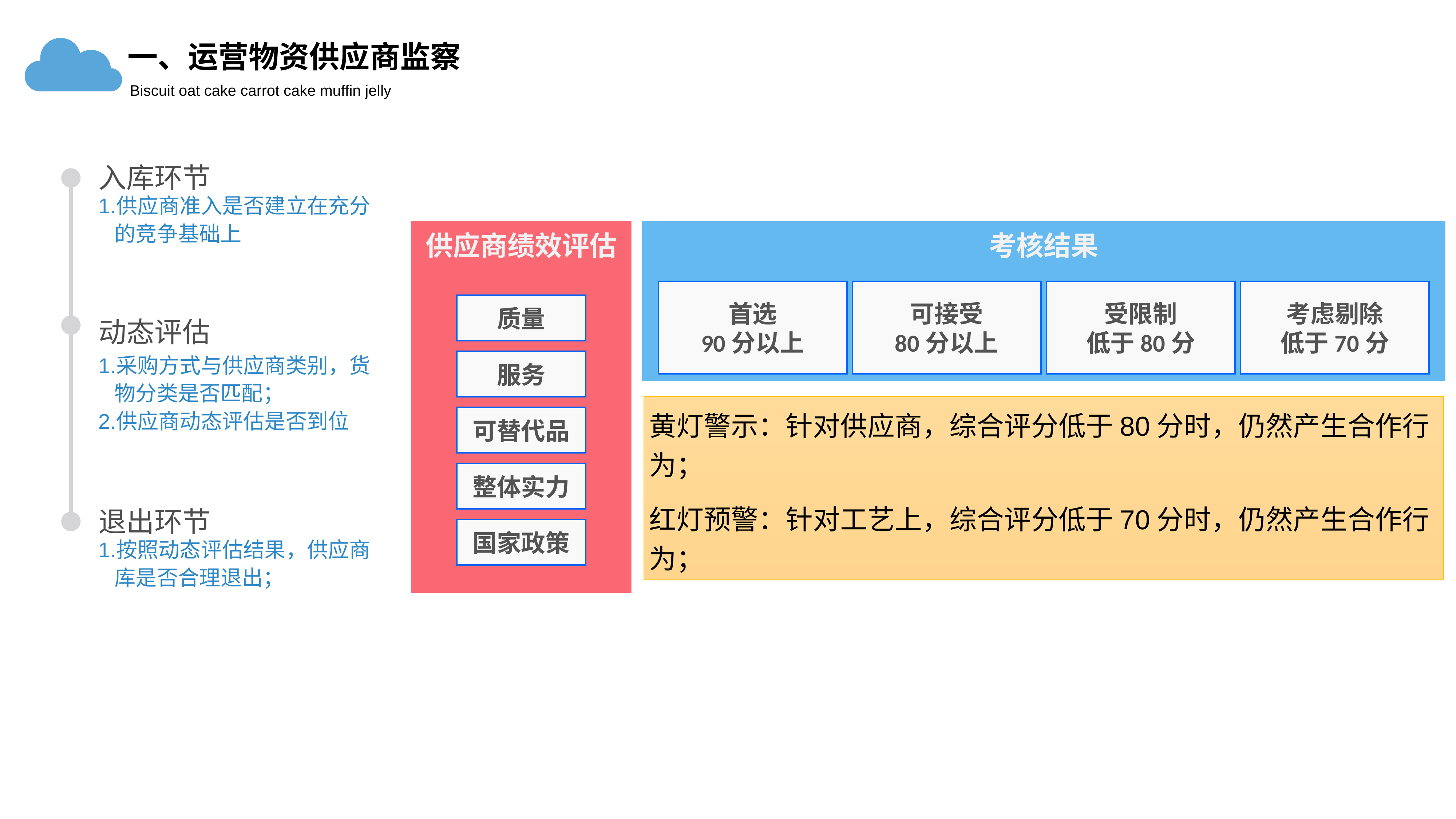

一、运营物资供应商监察

Biscuit oat cake carrot cake muffin jelly
入库环节
供应商准入是否建立在充分的竞争基础上

供应商绩效评估
质量
服务
可替代品
整体实力
国家政策
考核结果
首选
90分以上
可接受
80分以上
受限制
低于80分
考虑剔除
低于70分
动态评估
采购方式与供应商类别，货物分类是否匹配；
供应商动态评估是否到位
黄灯警示：针对供应商，综合评分低于80分时，仍然产生合作行为；
红灯预警：针对工艺上，综合评分低于70分时，仍然产生合作行为；
退出环节
按照动态评估结果，供应商库是否合理退出；
106